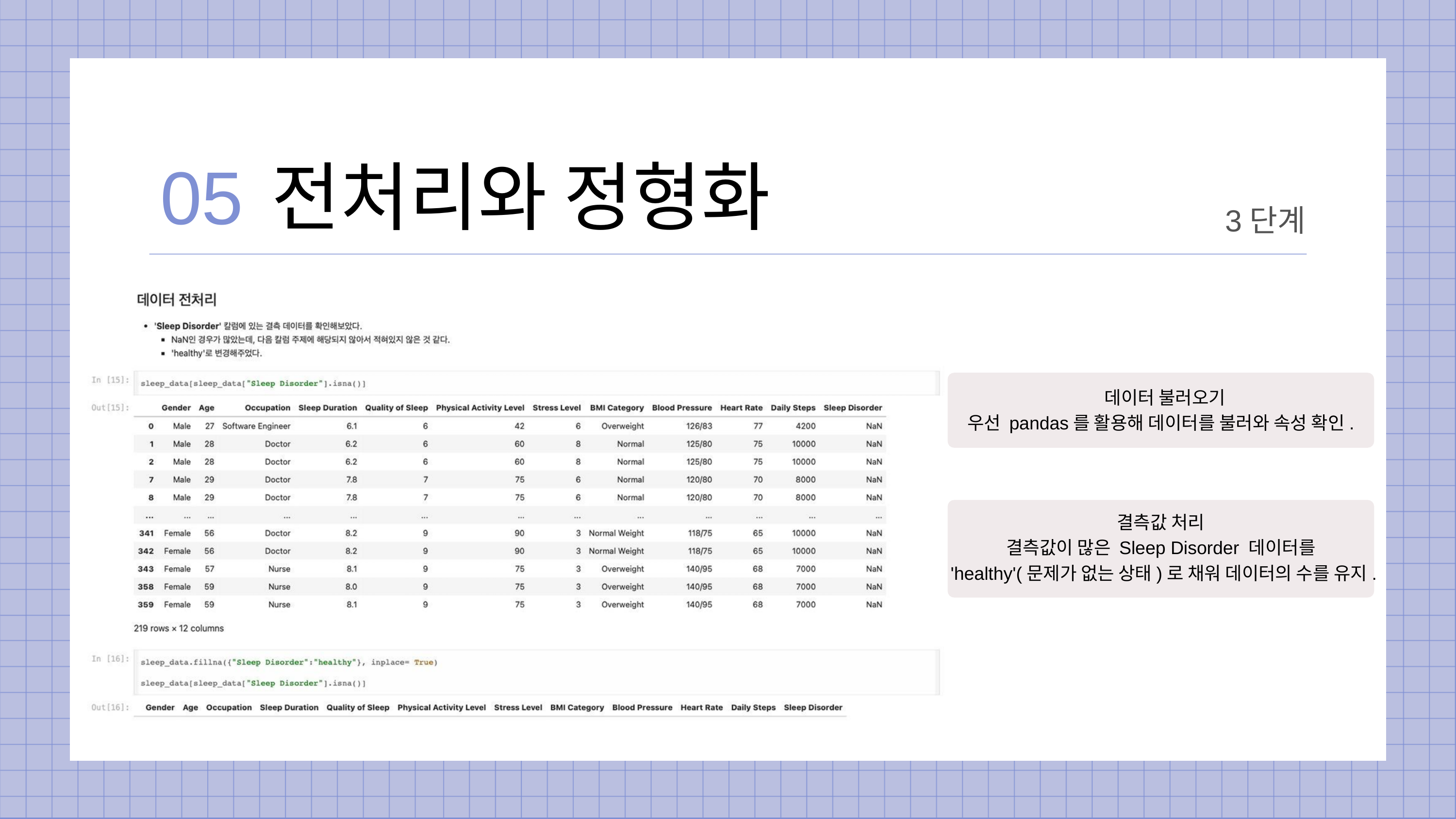

05
전처리와 정형화

3단계

 데이터 불러오기
우선 pandas를 활용해 데이터를 불러와 속성 확인.

결측값 처리
결측값이 많은 Sleep Disorder 데이터를
'healthy'(문제가 없는 상태)로 채워 데이터의 수를 유지.